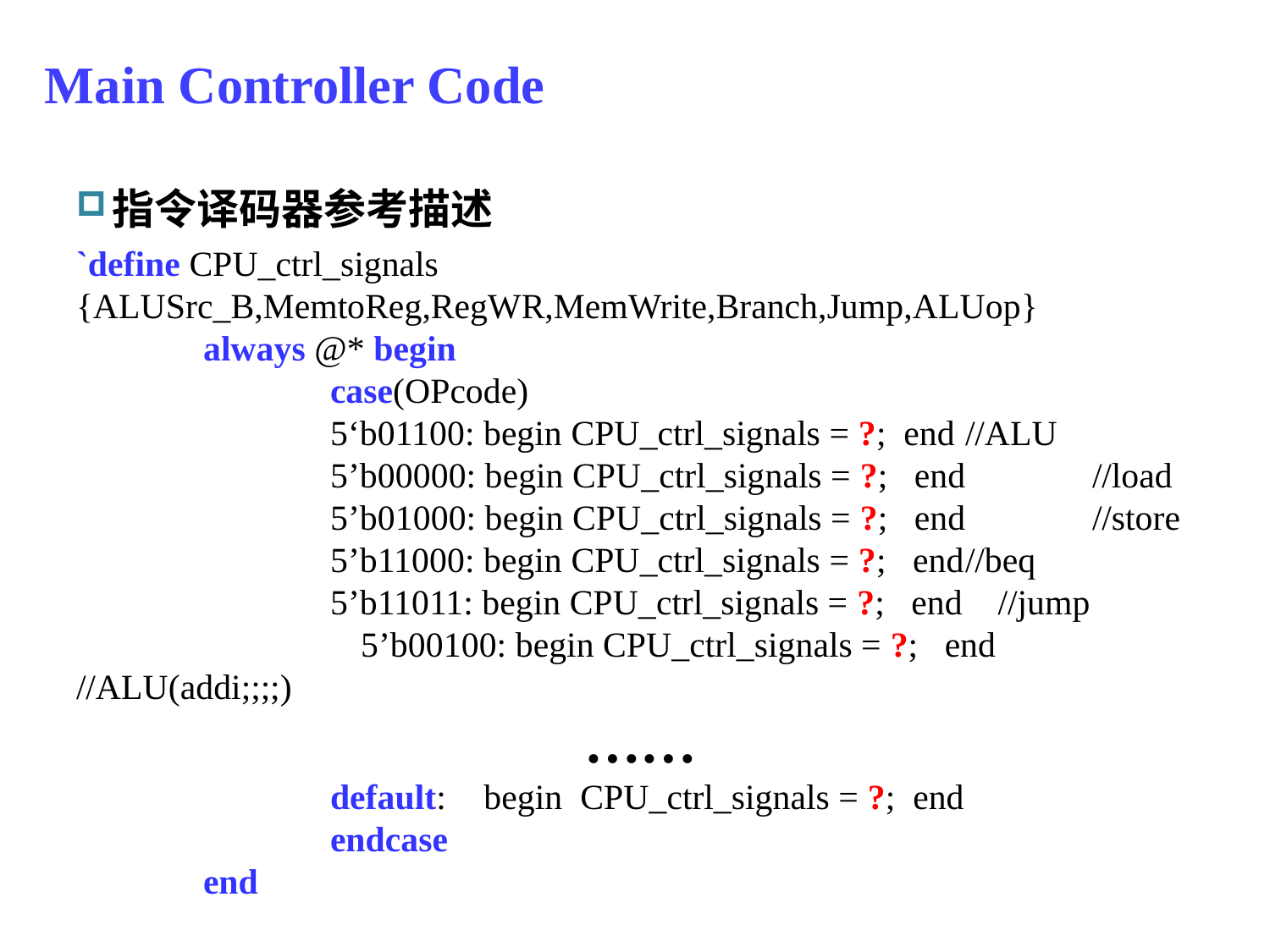

# Main Controller Code
指令译码器参考描述
`define CPU_ctrl_signals {ALUSrc_B,MemtoReg,RegWR,MemWrite,Branch,Jump,ALUop}
	always @* begin
		case(OPcode)
		5‘b01100: begin CPU_ctrl_signals = ?;  end	//ALU
		5’b00000: begin CPU_ctrl_signals = ?;   end	//load
		5’b01000: begin CPU_ctrl_signals = ?;   end	//store
		5’b11000: begin CPU_ctrl_signals = ?;   end	//beq
		5’b11011: begin CPU_ctrl_signals = ?;   end    //jump
                                5’b00100: begin CPU_ctrl_signals = ?;   end 	//ALU(addi;;;;)
				……
		default: 	   begin  CPU_ctrl_signals = ?;  end
		endcase
	end